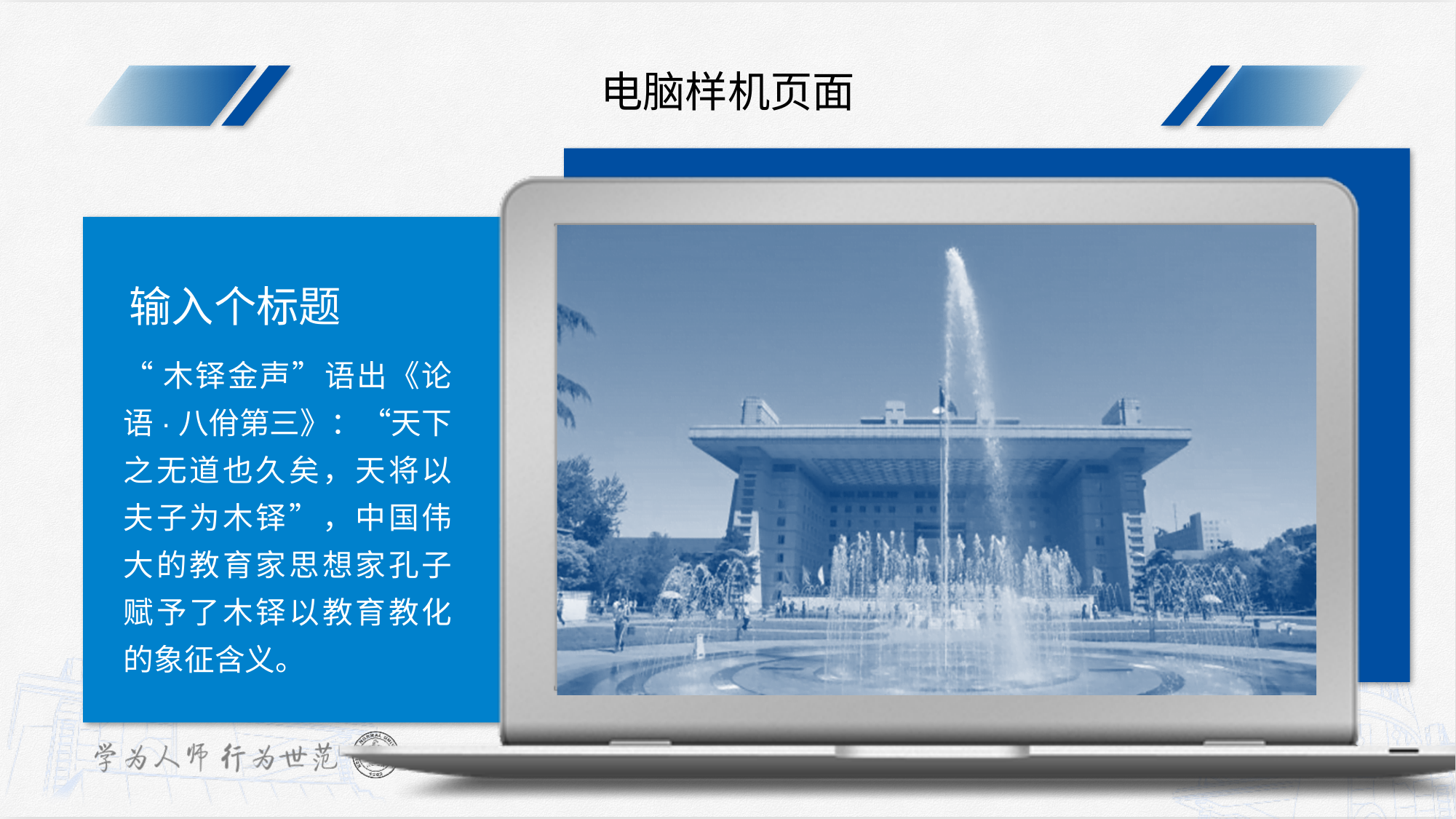

TIP
更改图片：选中图片-Delete-在占位符中插入图片

电脑样机页面

输入个标题
“木铎金声”语出《论语·八佾第三》：“天下之无道也久矣，天将以夫子为木铎”，中国伟大的教育家思想家孔子赋予了木铎以教育教化的象征含义。